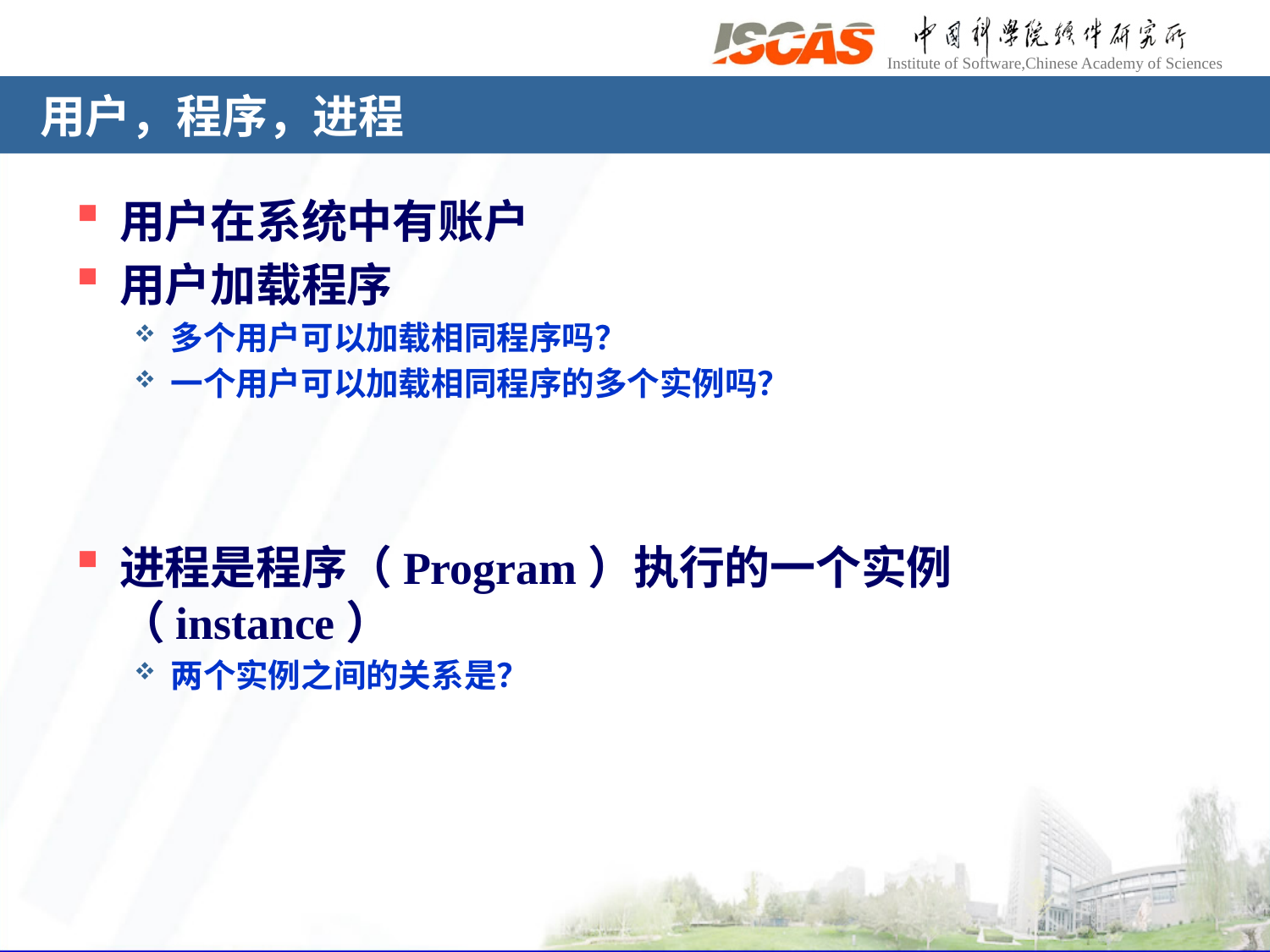

# 用户，程序，进程
用户在系统中有账户
用户加载程序
多个用户可以加载相同程序吗？
一个用户可以加载相同程序的多个实例吗？

进程是程序（Program）执行的一个实例（instance）
两个实例之间的关系是？